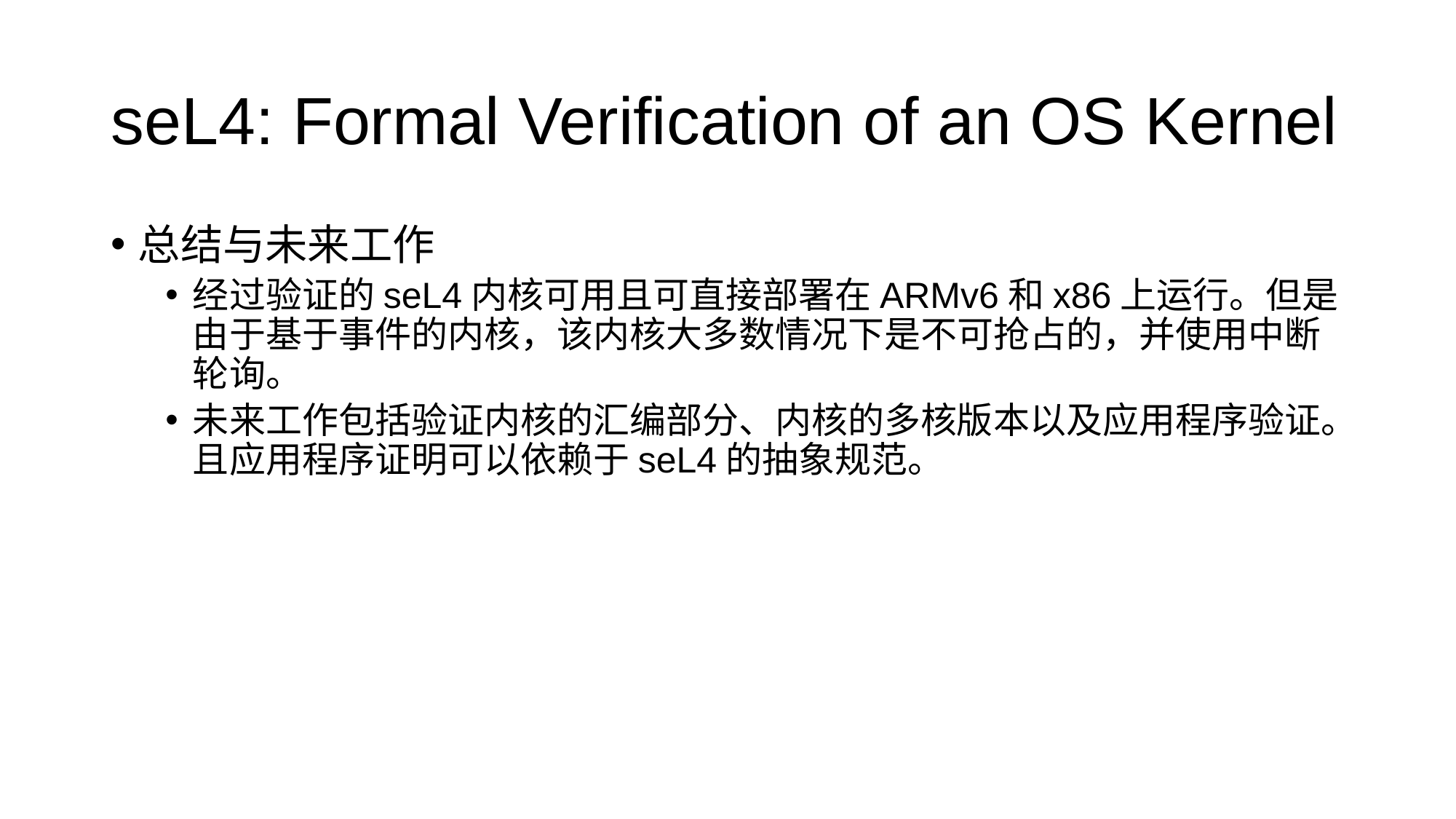

# seL4: Formal Verification of an OS Kernel
总结与未来工作
经过验证的seL4内核可用且可直接部署在ARMv6和x86上运行。但是由于基于事件的内核，该内核大多数情况下是不可抢占的，并使用中断轮询。
未来工作包括验证内核的汇编部分、内核的多核版本以及应用程序验证。且应用程序证明可以依赖于seL4的抽象规范。